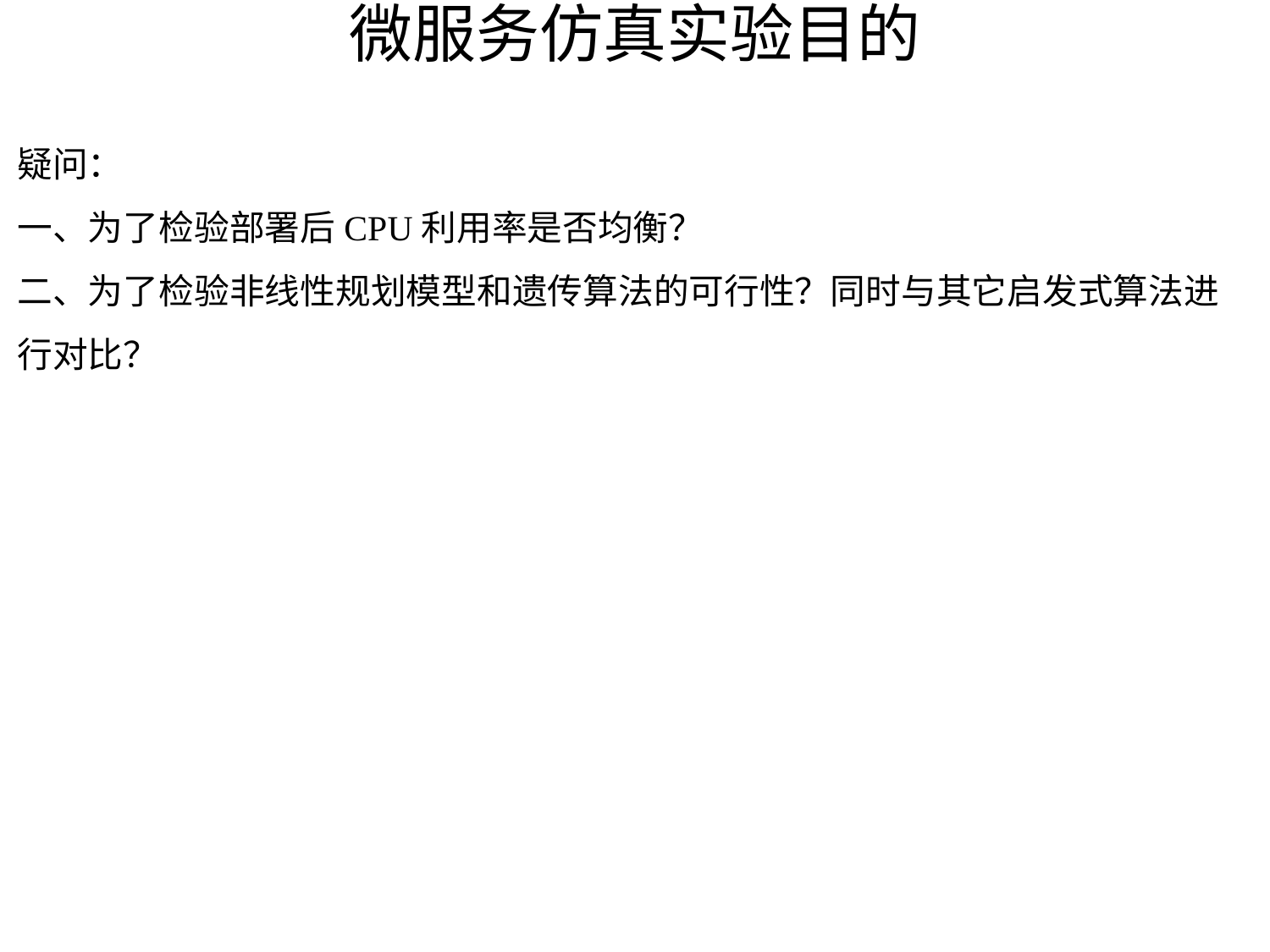

# 微服务仿真实验目的
疑问：
一、为了检验部署后CPU利用率是否均衡？
二、为了检验非线性规划模型和遗传算法的可行性？同时与其它启发式算法进行对比？